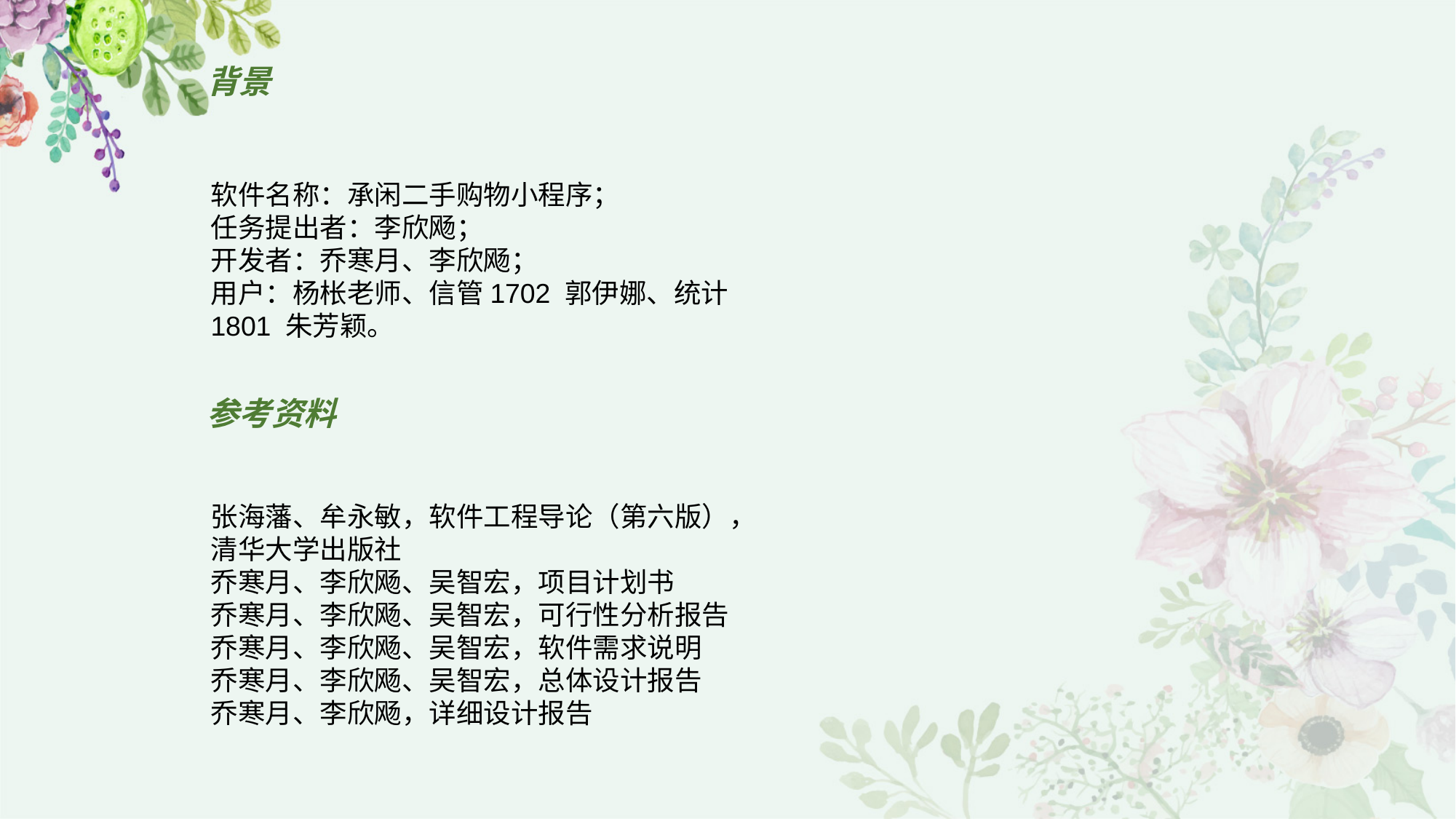

# 背景
软件名称：承闲二手购物小程序；
任务提出者：李欣飏；
开发者：乔寒月、李欣飏；
用户：杨枨老师、信管1702 郭伊娜、统计1801 朱芳颖。
参考资料
张海藩、牟永敏，软件工程导论（第六版），清华大学出版社
乔寒月、李欣飏、吴智宏，项目计划书
乔寒月、李欣飏、吴智宏，可行性分析报告
乔寒月、李欣飏、吴智宏，软件需求说明
乔寒月、李欣飏、吴智宏，总体设计报告
乔寒月、李欣飏，详细设计报告